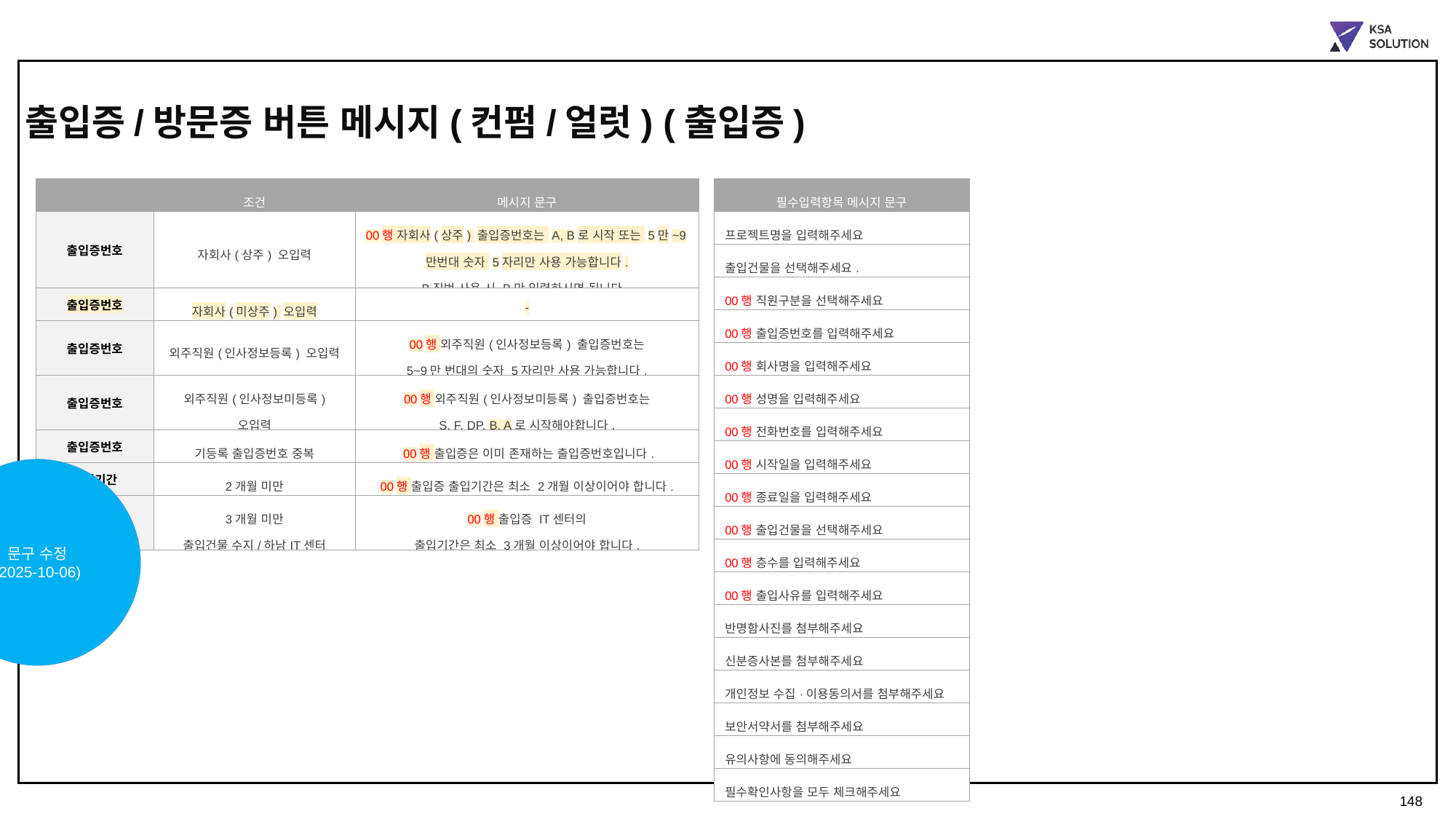

출입증/방문증 버튼 메시지(컨펌/얼럿) (출입증)
| 항목명 | 조건 | 메시지 문구 |
| --- | --- | --- |
| 출입증번호 | 자회사(상주) 오입력 | 00행 자회사(상주) 출입증번호는 A, B로 시작 또는 5만~9만번대 숫자 5자리만 사용 가능합니다. B직번 사용 시 B만 입력하시면 됩니다. |
| 출입증번호 | 자회사(미상주) 오입력 | - |
| 출입증번호 | 외주직원(인사정보등록) 오입력 | 00행 외주직원(인사정보등록) 출입증번호는 5~9만 번대의 숫자 5자리만 사용 가능합니다. |
| 출입증번호 | 외주직원(인사정보미등록) 오입력 | 00행 외주직원(인사정보미등록) 출입증번호는 S, F, DP, B, A로 시작해야합니다. |
| 출입증번호 | 기등록 출입증번호 중복 | 00행 출입증은 이미 존재하는 출입증번호입니다. |
| 출입기간 | 2개월 미만 | 00행 출입증 출입기간은 최소 2개월 이상이어야 합니다. |
| 출입기간 | 3개월 미만 출입건물 수지/하남IT센터 | 00행 출입증 IT센터의 출입기간은 최소 3개월 이상이어야 합니다. |
| 필수입력항목 메시지 문구 |
| --- |
| 프로젝트명을 입력해주세요 |
| 출입건물을 선택해주세요. |
| 00행 직원구분을 선택해주세요 |
| 00행 출입증번호를 입력해주세요 |
| 00행 회사명을 입력해주세요 |
| 00행 성명을 입력해주세요 |
| 00행 전화번호를 입력해주세요 |
| 00행 시작일을 입력해주세요 |
| 00행 종료일을 입력해주세요 |
| 00행 출입건물을 선택해주세요 |
| 00행 층수를 입력해주세요 |
| 00행 출입사유를 입력해주세요 |
| 반명함사진를 첨부해주세요 |
| 신분증사본를 첨부해주세요 |
| 개인정보 수집·이용동의서를 첨부해주세요 |
| 보안서약서를 첨부해주세요 |
| 유의사항에 동의해주세요 |
| 필수확인사항을 모두 체크해주세요 |
문구 수정
(2025-10-06)
[TOBE 개선사항]
<2025-07-08>
1. 조건 및 메시지문구 추가
<2025-07-10>
1. 자회사(상주) 오입력 메시지 문구 수정